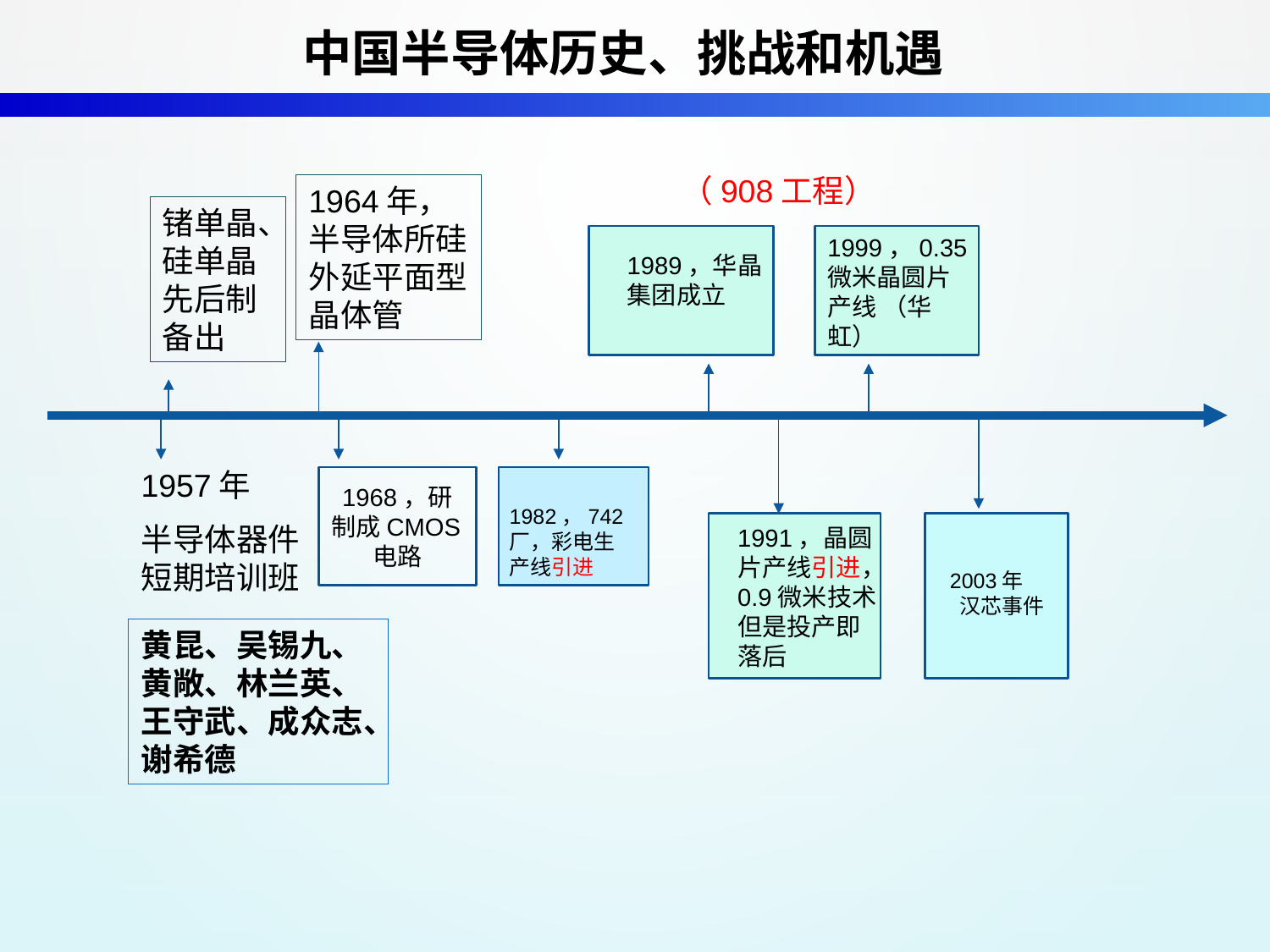

中国半导体历史、挑战和机遇
（908工程）
1964年，半导体所硅外延平面型晶体管
锗单晶、硅单晶先后制备出

1999，0.35微米晶圆片产线 （华虹）
1989，华晶集团成立
1957年
1968，研制成CMOS电路

1982，742厂，彩电生产线引进

半导体器件短期培训班
1991，晶圆片产线引进，
0.9微米技术
但是投产即落后
2003年
 汉芯事件
黄昆、吴锡九、黄敞、林兰英、王守武、成众志、谢希德